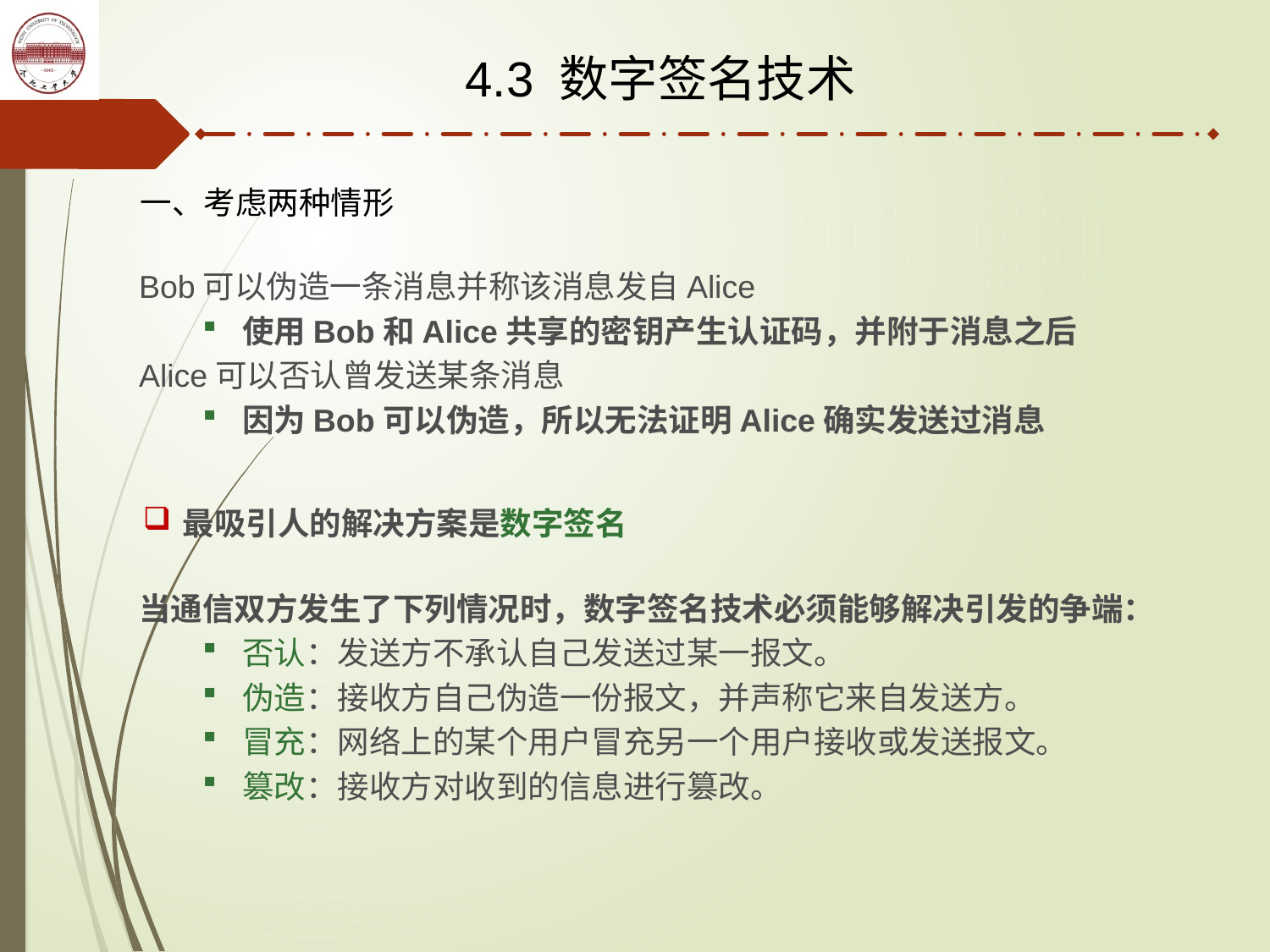

4.3 数字签名技术
一、考虑两种情形
Bob可以伪造一条消息并称该消息发自Alice
使用Bob和Alice共享的密钥产生认证码，并附于消息之后
Alice可以否认曾发送某条消息
因为Bob可以伪造，所以无法证明Alice确实发送过消息
最吸引人的解决方案是数字签名
当通信双方发生了下列情况时，数字签名技术必须能够解决引发的争端：
否认：发送方不承认自己发送过某一报文。
伪造：接收方自己伪造一份报文，并声称它来自发送方。
冒充：网络上的某个用户冒充另一个用户接收或发送报文。
篡改：接收方对收到的信息进行篡改。